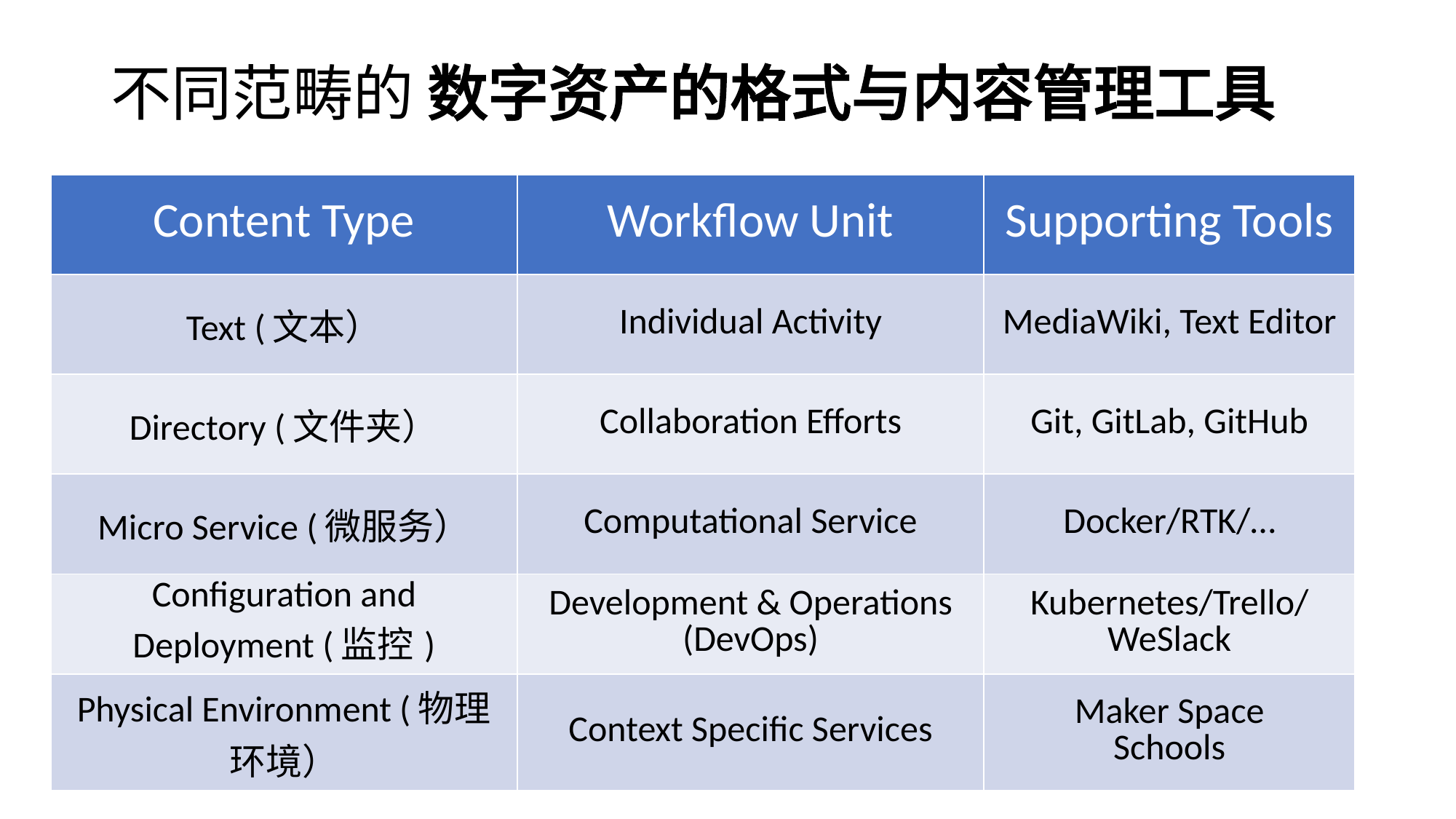

# 不同范畴的 数字资产的格式与内容管理工具
| Content Type | Workflow Unit | Supporting Tools |
| --- | --- | --- |
| Text (文本） | Individual Activity | MediaWiki, Text Editor |
| Directory (文件夹） | Collaboration Efforts | Git, GitLab, GitHub |
| Micro Service (微服务） | Computational Service | Docker/RTK/… |
| Configuration and Deployment (监控) | Development & Operations (DevOps) | Kubernetes/Trello/WeSlack |
| Physical Environment (物理环境） | Context Specific Services | Maker Space Schools |